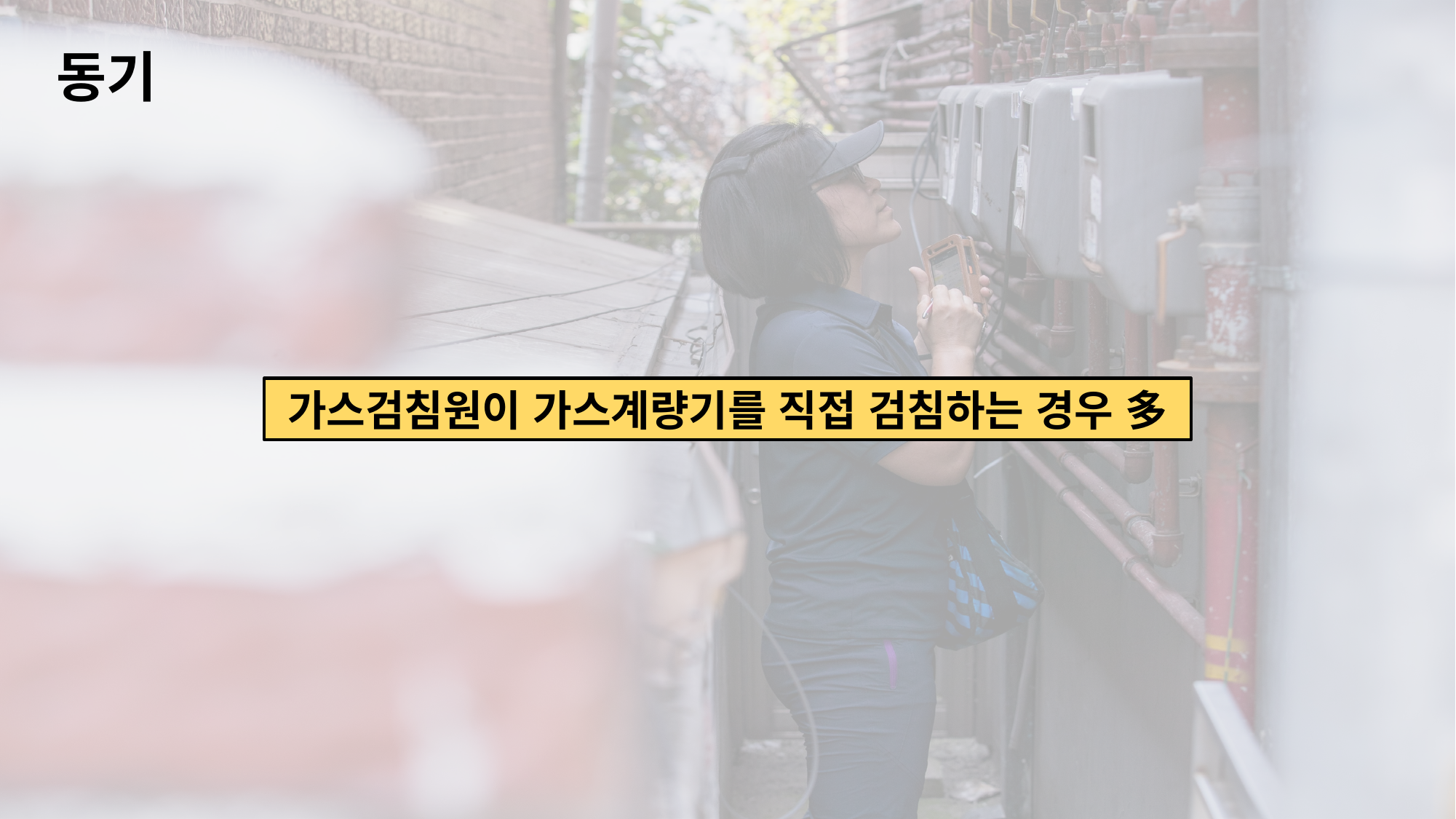

동기
가스검침원이 가스계량기를 직접 검침하는 경우 多